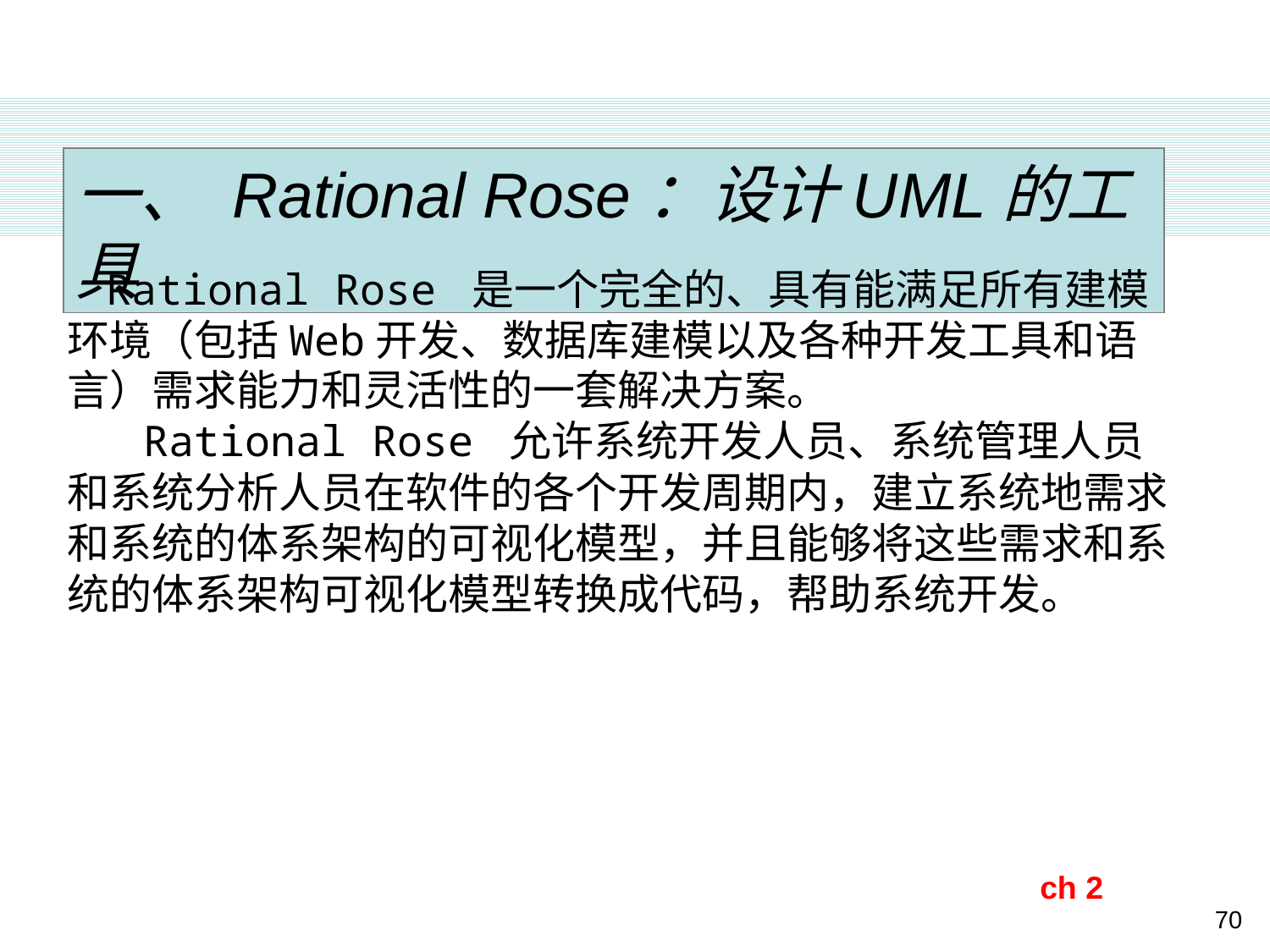

一、 Rational Rose：设计UML的工具
    Rational Rose 是一个完全的、具有能满足所有建模环境（包括Web开发、数据库建模以及各种开发工具和语言）需求能力和灵活性的一套解决方案。
   Rational Rose 允许系统开发人员、系统管理人员和系统分析人员在软件的各个开发周期内，建立系统地需求和系统的体系架构的可视化模型，并且能够将这些需求和系统的体系架构可视化模型转换成代码，帮助系统开发。
ch 2
70